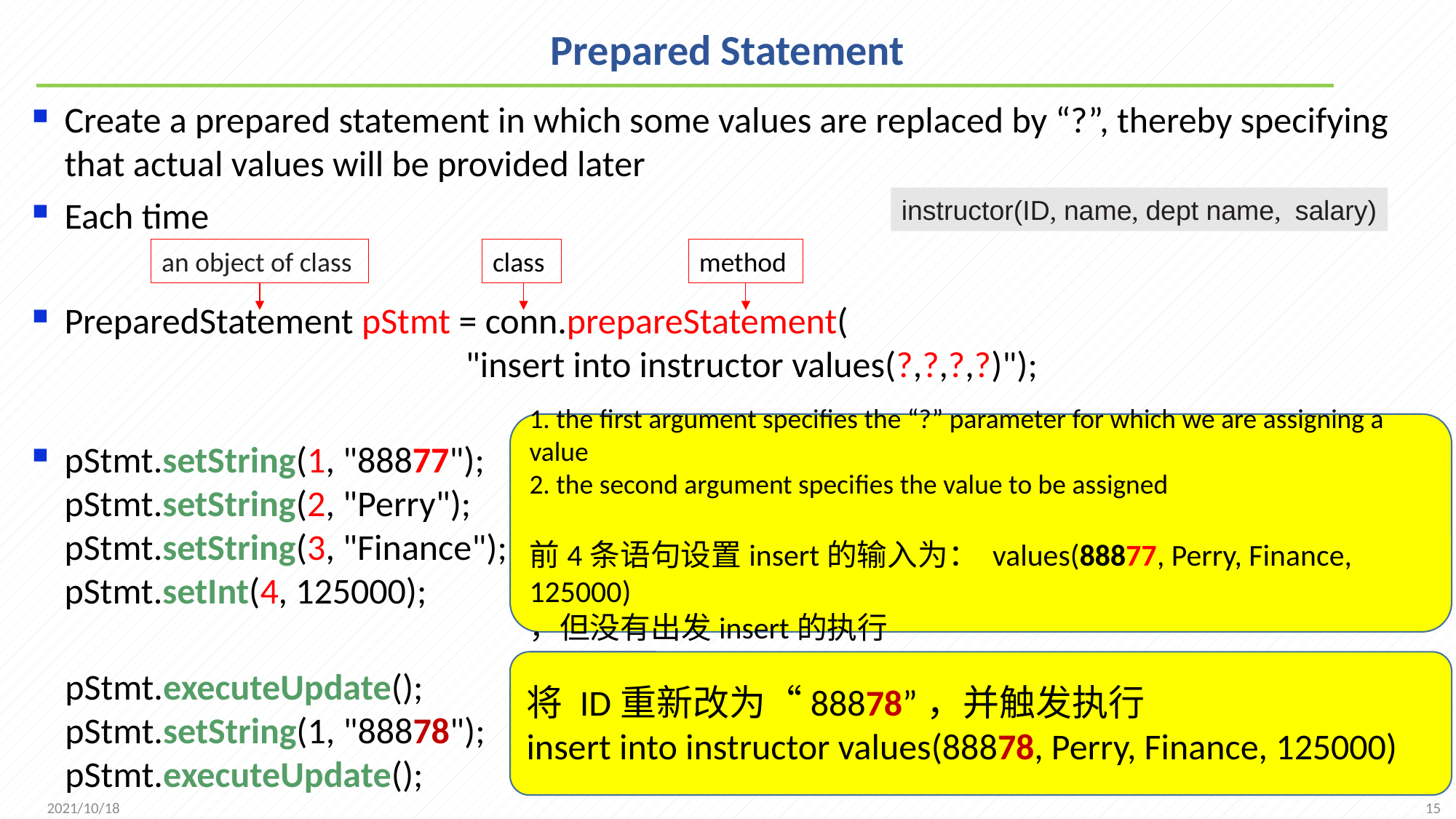

# Prepared Statement
Create a prepared statement in which some values are replaced by “?”, thereby specifying that actual values will be provided later
Each time

PreparedStatement pStmt = conn.prepareStatement(
                                                 "insert into instructor values(?,?,?,?)");
pStmt.setString(1, "88877");
pStmt.setString(2, "Perry");
pStmt.setString(3, "Finance");
pStmt.setInt(4, 125000);
    pStmt.executeUpdate();
    pStmt.setString(1, "88878");
    pStmt.executeUpdate();

instructor(ID, name, dept name,  salary)
an object of class
class
method
1. the ﬁrst argument speciﬁes the “?” parameter for which we are assigning a value
2. the second argument speciﬁes the value to be assigned

前4条语句设置insert的输入为： values(88877, Perry, Finance, 125000)
，但没有出发insert的执行
将 ID重新改为“88878”，并触发执行
insert into instructor values(88878, Perry, Finance, 125000)
15
2021/10/18